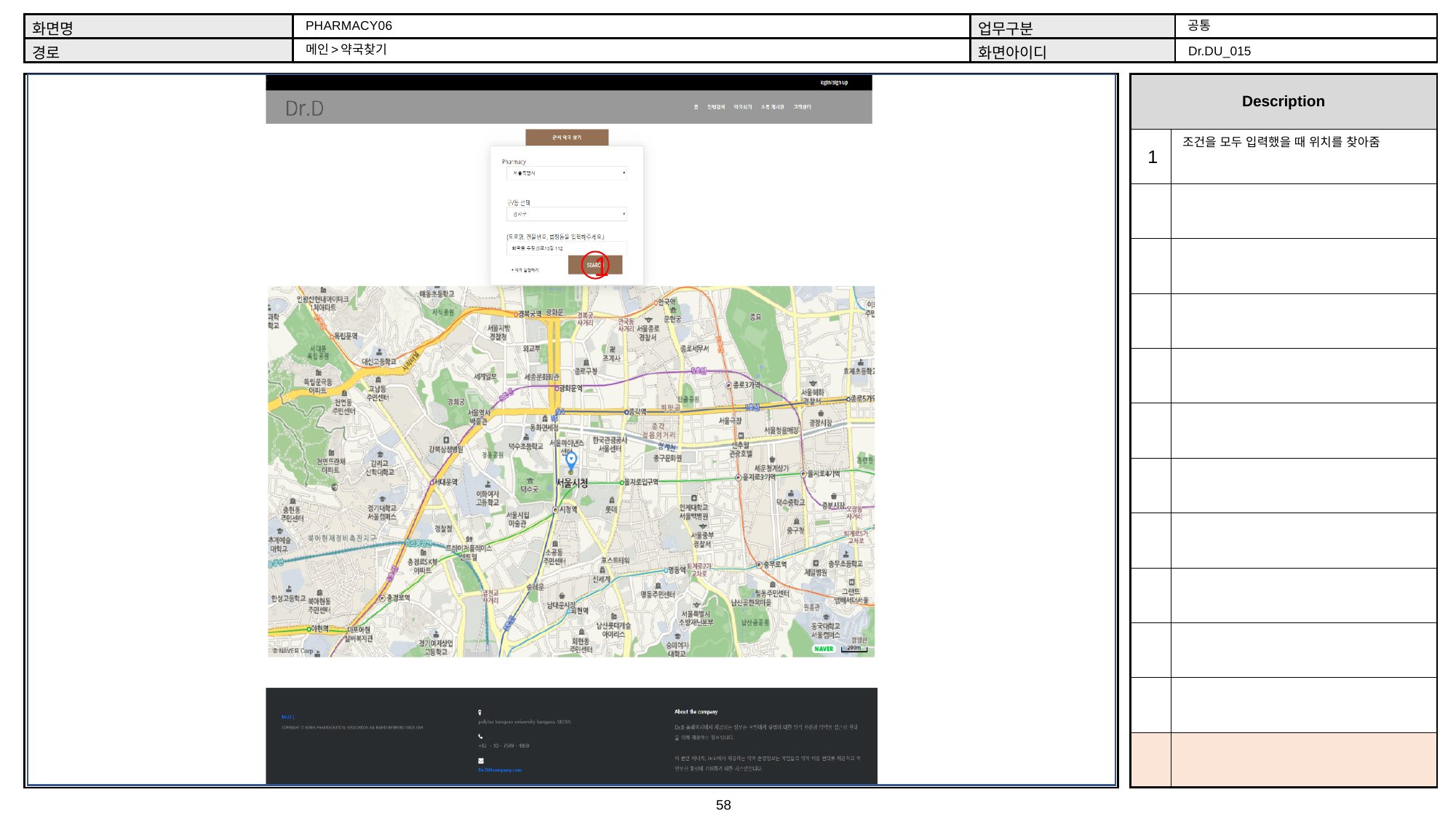

공통
PHARMACY06
메인>약국찾기
Dr.DU_015

조건을 모두 입력했을 때 위치를 찾아줌
1
1